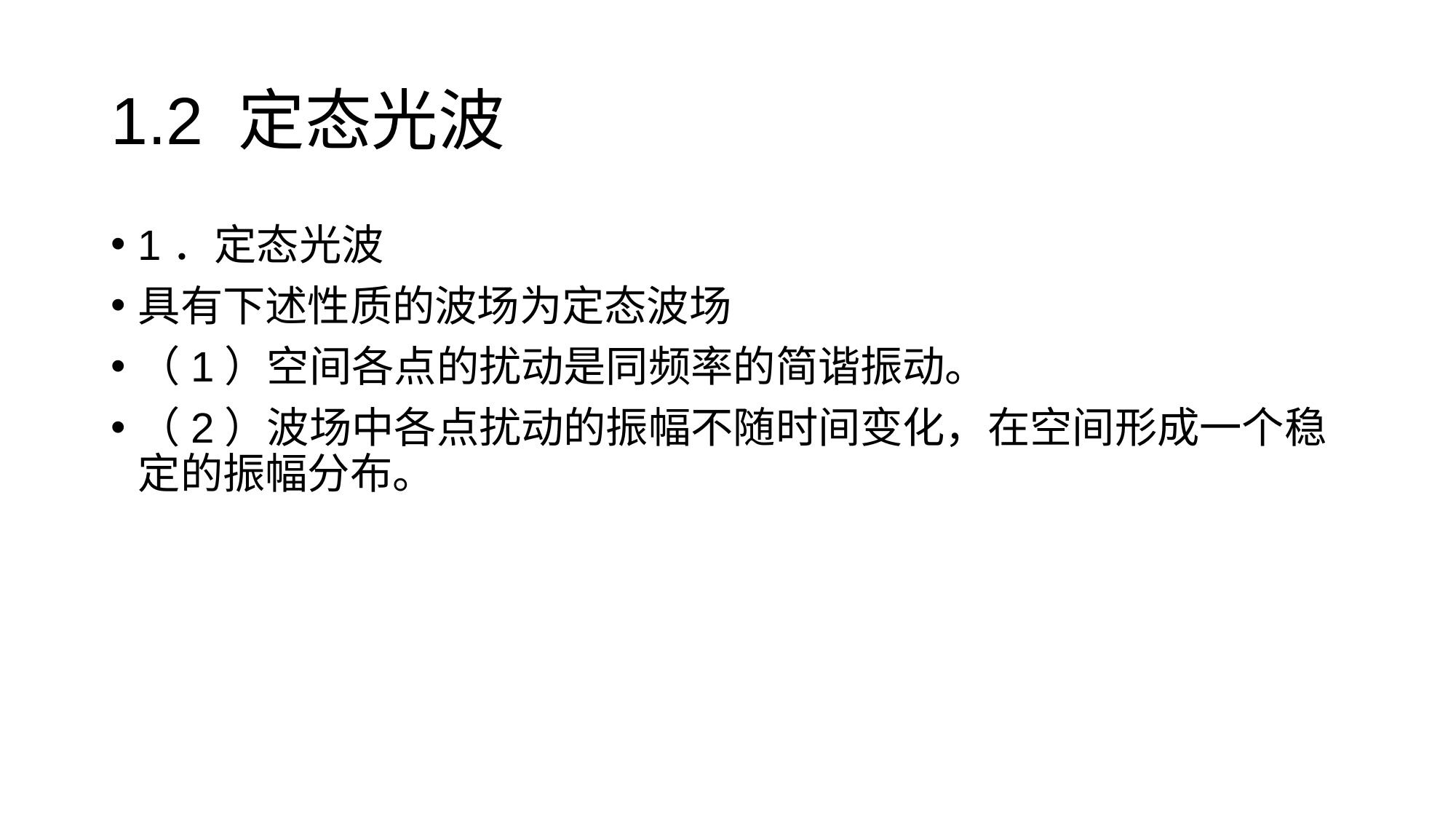

# 1.2 定态光波
1．定态光波
具有下述性质的波场为定态波场
（1）空间各点的扰动是同频率的简谐振动。
（2）波场中各点扰动的振幅不随时间变化，在空间形成一个稳定的振幅分布。